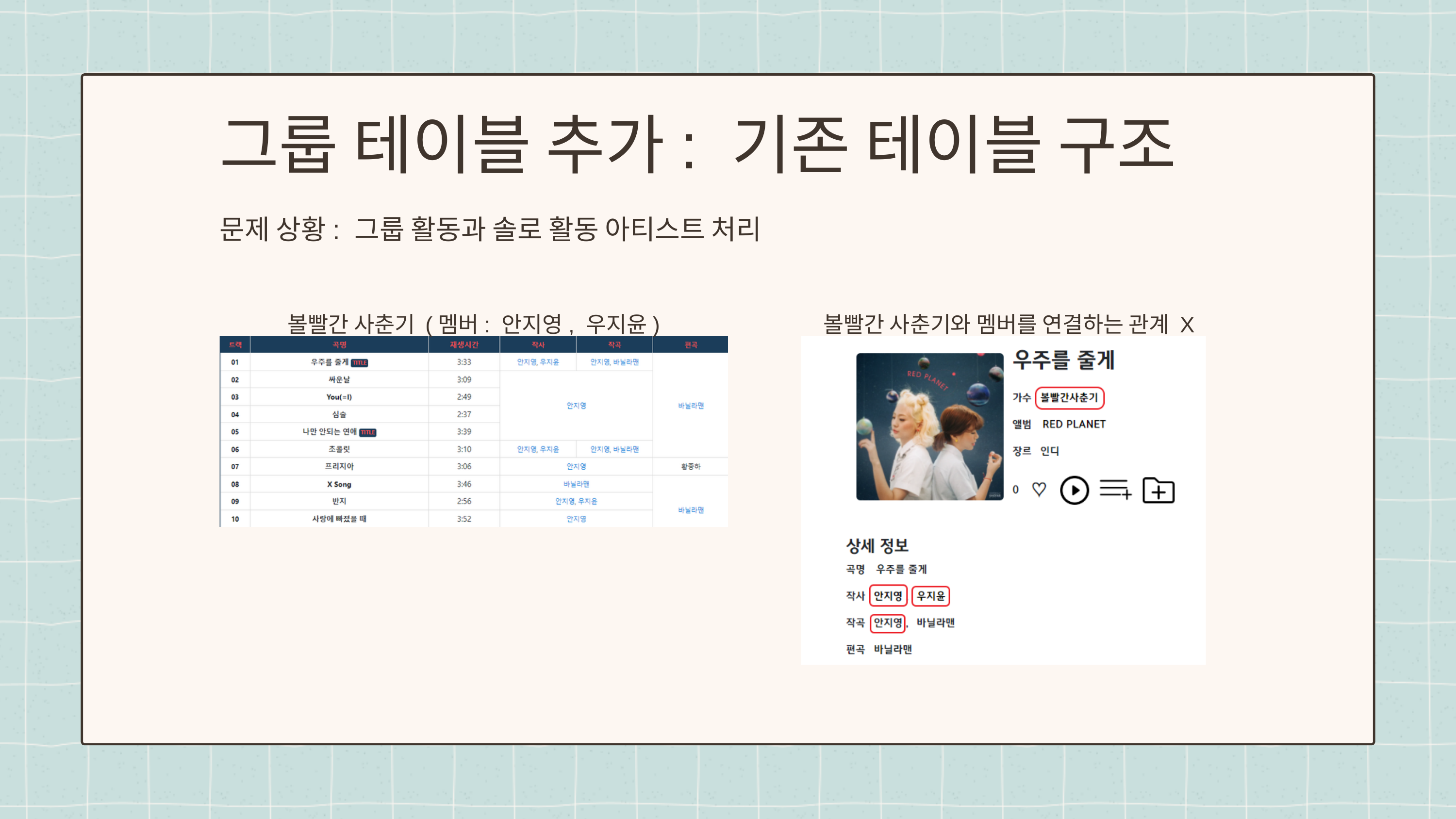

그룹 테이블 추가: 기존 테이블 구조
문제 상황: 그룹 활동과 솔로 활동 아티스트 처리
볼빨간 사춘기 (멤버: 안지영, 우지윤)
볼빨간 사춘기와 멤버를 연결하는 관계 X